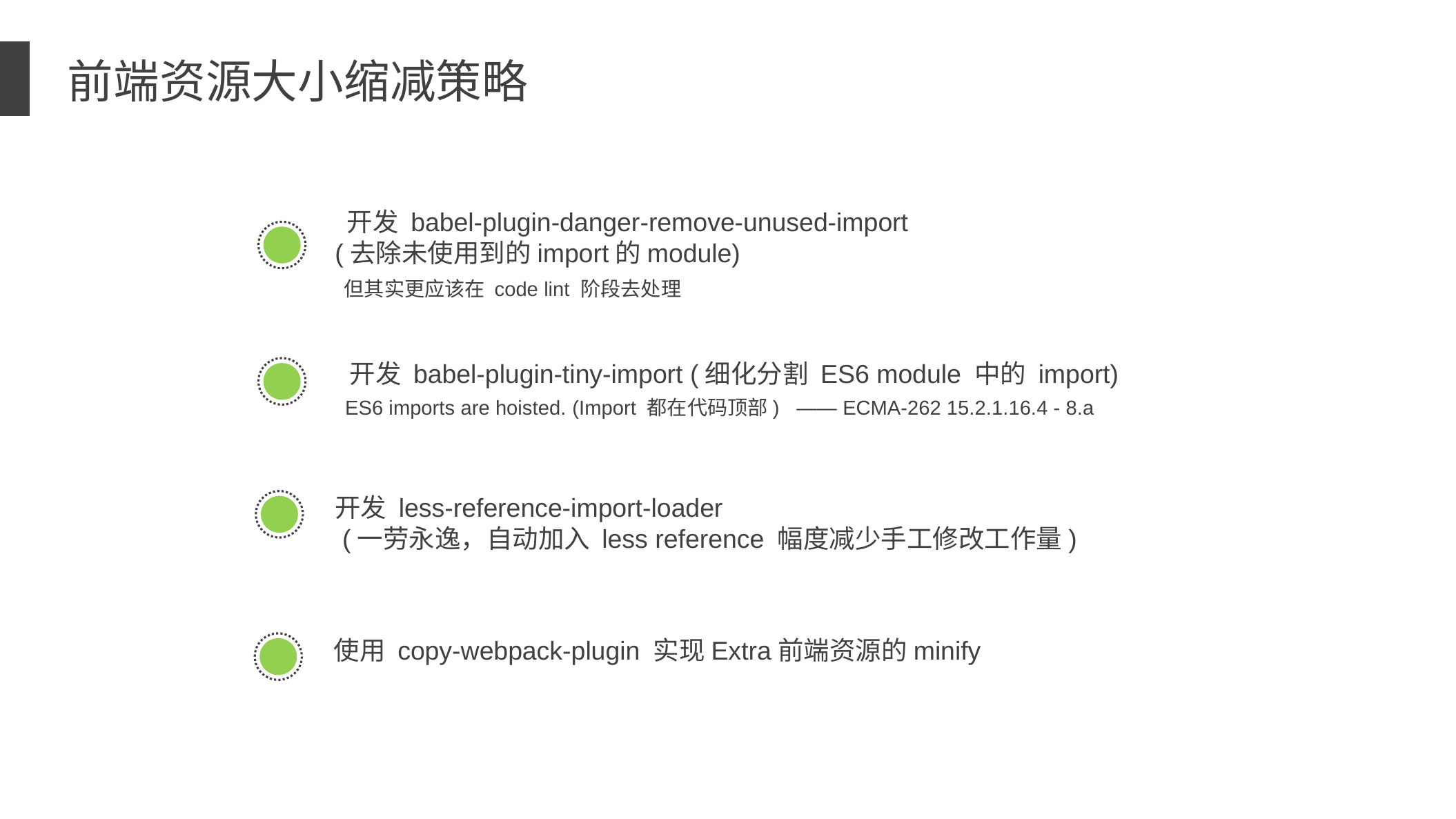

前端资源大小缩减策略
 开发 babel-plugin-danger-remove-unused-import
(去除未使用到的import的module)

但其实更应该在 code lint 阶段去处理
 开发 babel-plugin-tiny-import (细化分割 ES6 module 中的 import)

ES6 imports are hoisted. (Import 都在代码顶部)   —— ECMA-262 15.2.1.16.4 - 8.a

开发 less-reference-import-loader
 (一劳永逸，自动加入 less reference 幅度减少手工修改工作量)

使用 copy-webpack-plugin 实现Extra前端资源的minify